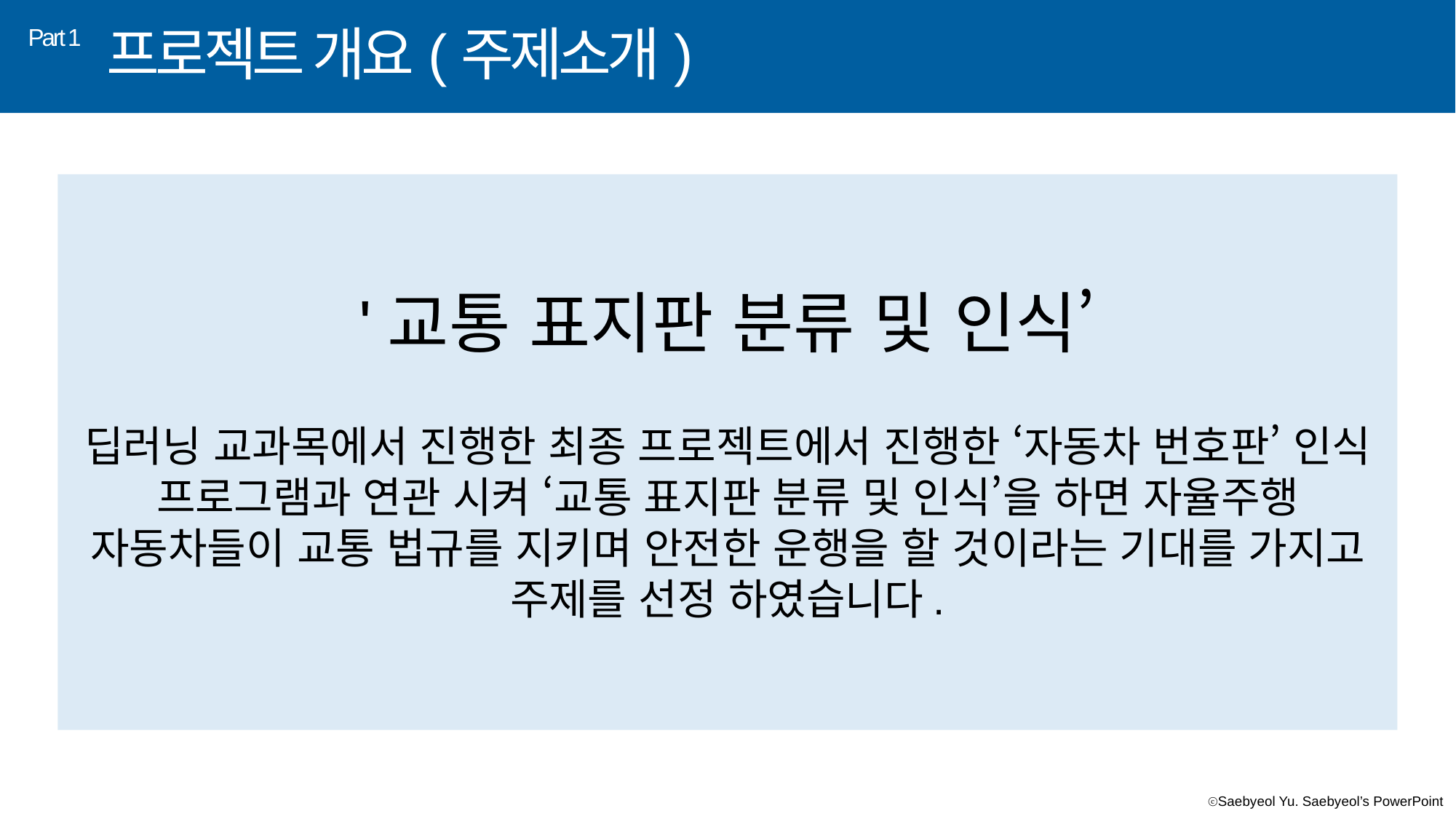

프로젝트 개요(주제소개)
Part 1
'교통 표지판 분류 및 인식’

딥러닝 교과목에서 진행한 최종 프로젝트에서 진행한 ‘자동차 번호판’ 인식 프로그램과 연관 시켜 ‘교통 표지판 분류 및 인식’을 하면 자율주행 자동차들이 교통 법규를 지키며 안전한 운행을 할 것이라는 기대를 가지고 주제를 선정 하였습니다.